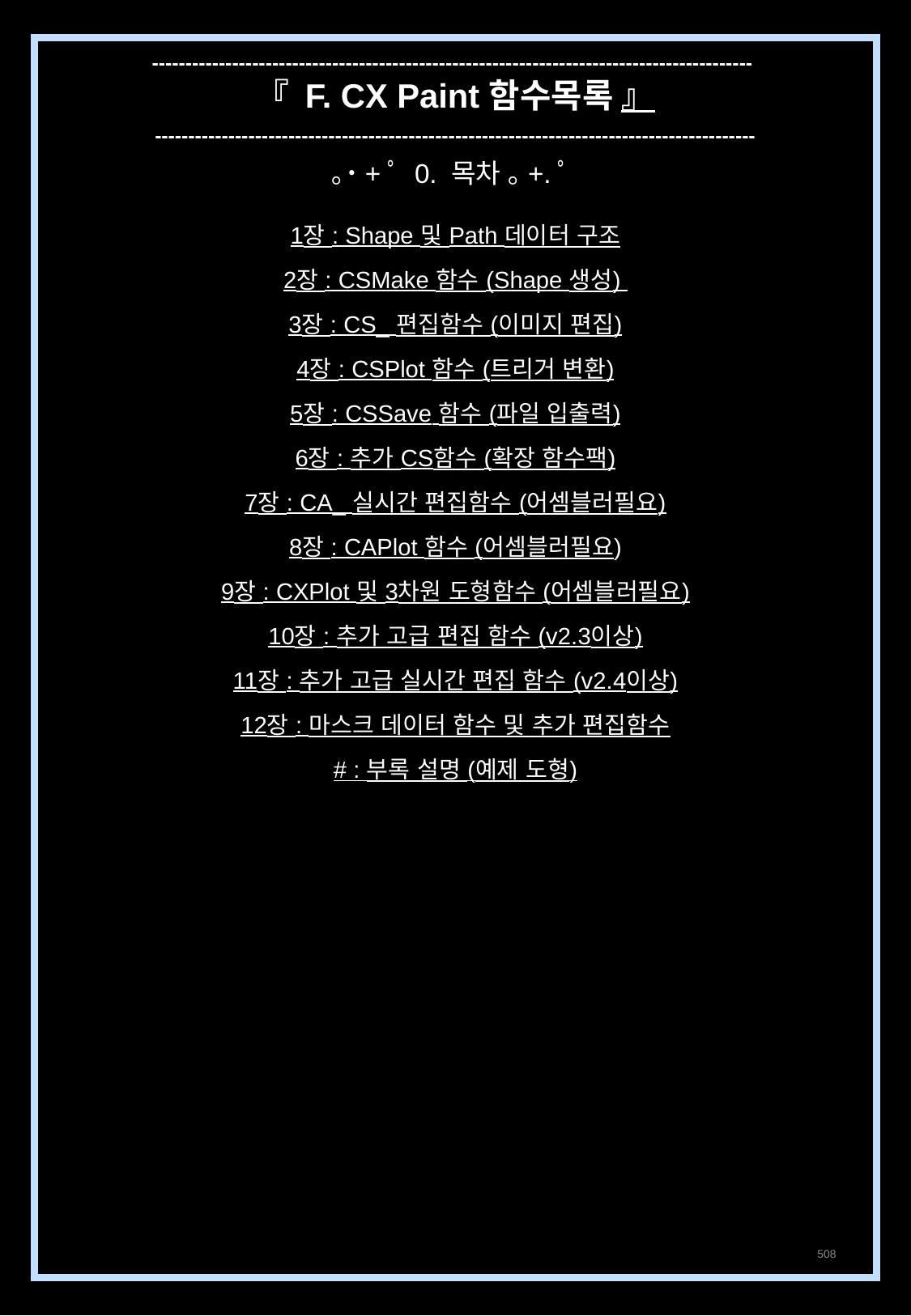

------------------------------------------------------------------------------------------
『 F. CX Paint 함수목록 』
------------------------------------------------------------------------------------------
｡˙+ﾟ 0. 목차 ｡+.ﾟ
1장 : Shape 및 Path 데이터 구조
2장 : CSMake 함수 (Shape 생성)
3장 : CS_ 편집함수 (이미지 편집)
4장 : CSPlot 함수 (트리거 변환)
5장 : CSSave 함수 (파일 입출력)
6장 : 추가 CS함수 (확장 함수팩)
7장 : CA_ 실시간 편집함수 (어셈블러필요)
8장 : CAPlot 함수 (어셈블러필요)
9장 : CXPlot 및 3차원 도형함수 (어셈블러필요)
10장 : 추가 고급 편집 함수 (v2.3이상)
11장 : 추가 고급 실시간 편집 함수 (v2.4이상)
12장 : 마스크 데이터 함수 및 추가 편집함수
# : 부록 설명 (예제 도형)
508